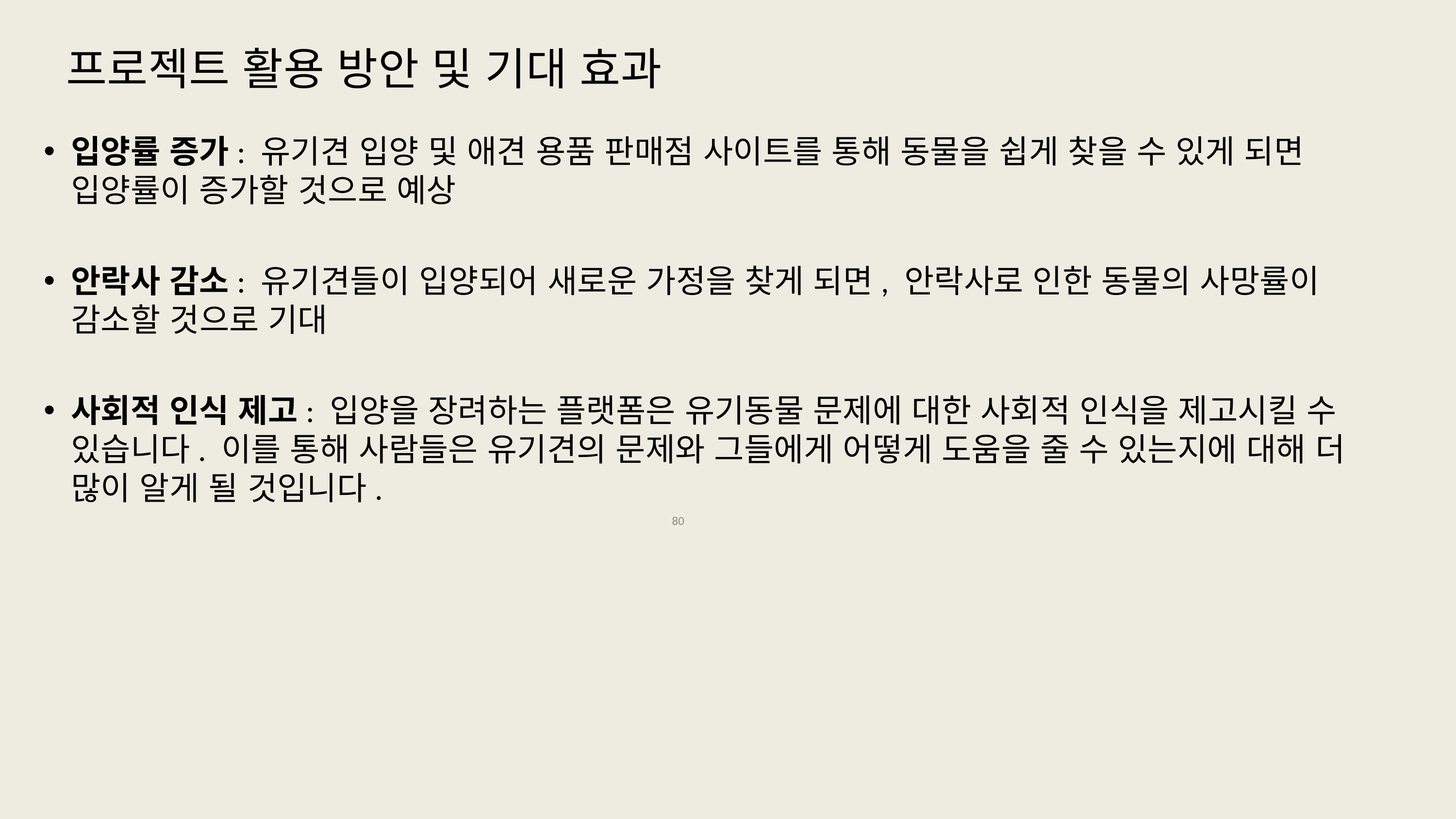

# 프로젝트 활용 방안 및 기대 효과
입양률 증가: 유기견 입양 및 애견 용품 판매점 사이트를 통해 동물을 쉽게 찾을 수 있게 되면 입양률이 증가할 것으로 예상

안락사 감소: 유기견들이 입양되어 새로운 가정을 찾게 되면, 안락사로 인한 동물의 사망률이 감소할 것으로 기대

사회적 인식 제고: 입양을 장려하는 플랫폼은 유기동물 문제에 대한 사회적 인식을 제고시킬 수 있습니다. 이를 통해 사람들은 유기견의 문제와 그들에게 어떻게 도움을 줄 수 있는지에 대해 더 많이 알게 될 것입니다.
80